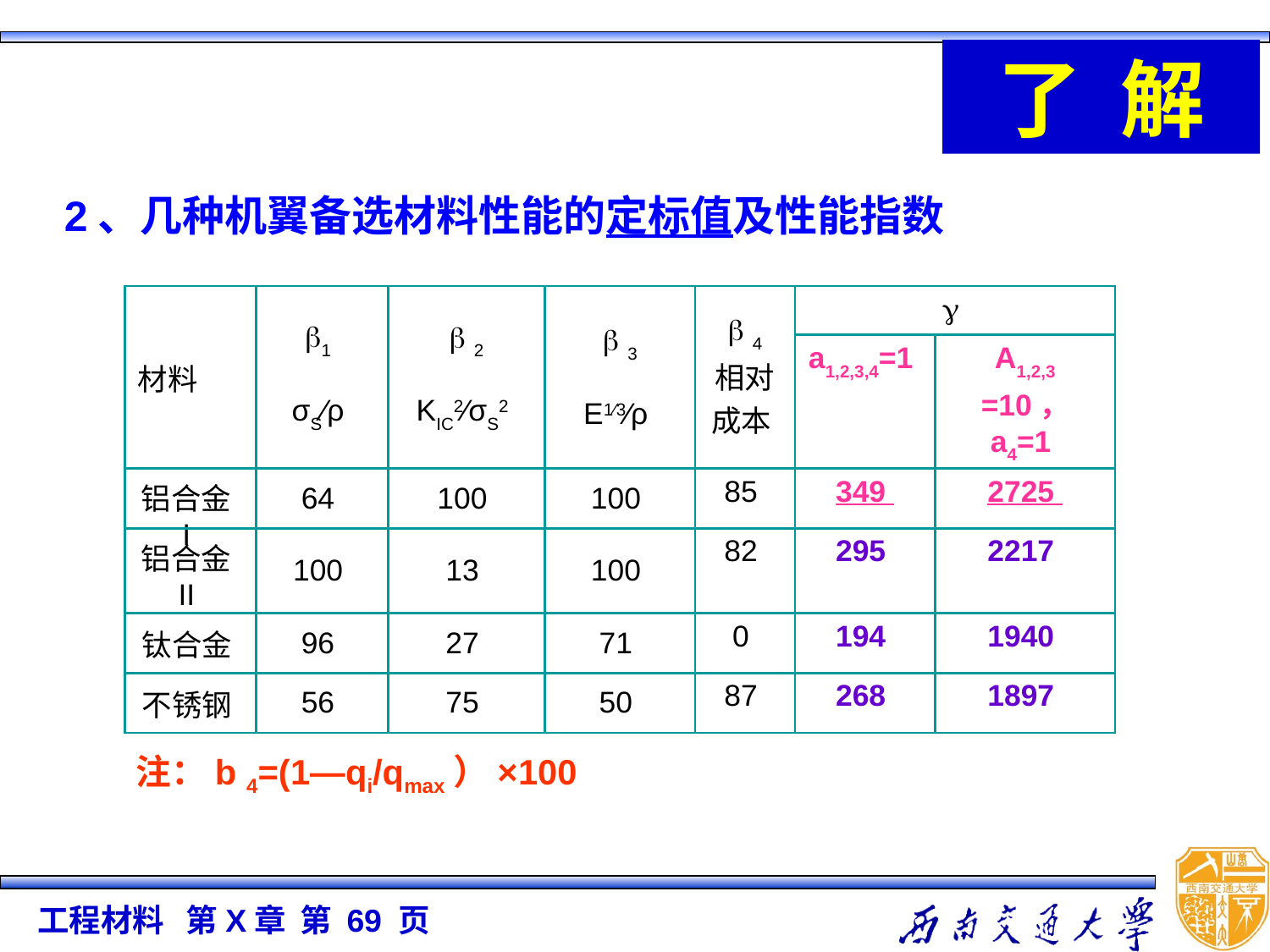

了  解
2、几种机翼备选材料性能的定标值及性能指数
| 材料 | 1 σS∕ρ | β 2 KIC2∕σS2 | β 3 E1∕3∕ρ | β 4 相对成本 | γ |  |
| --- | --- | --- | --- | --- | --- | --- |
|  |  |  |  |  | a1,2,3,4=1 | A1,2,3 =10， a4=1 |
| 铝合金I | 64 | 100 | 100 | 85 | 349 | 2725 |
| 铝合金II | 100 | 13 | 100 | 82 | 295 | 2217 |
| 钛合金 | 96 | 27 | 71 | 0 | 194 | 1940 |
| 不锈钢 | 56 | 75 | 50 | 87 | 268 | 1897 |
注：b 4=(1―qi/qmax）×100